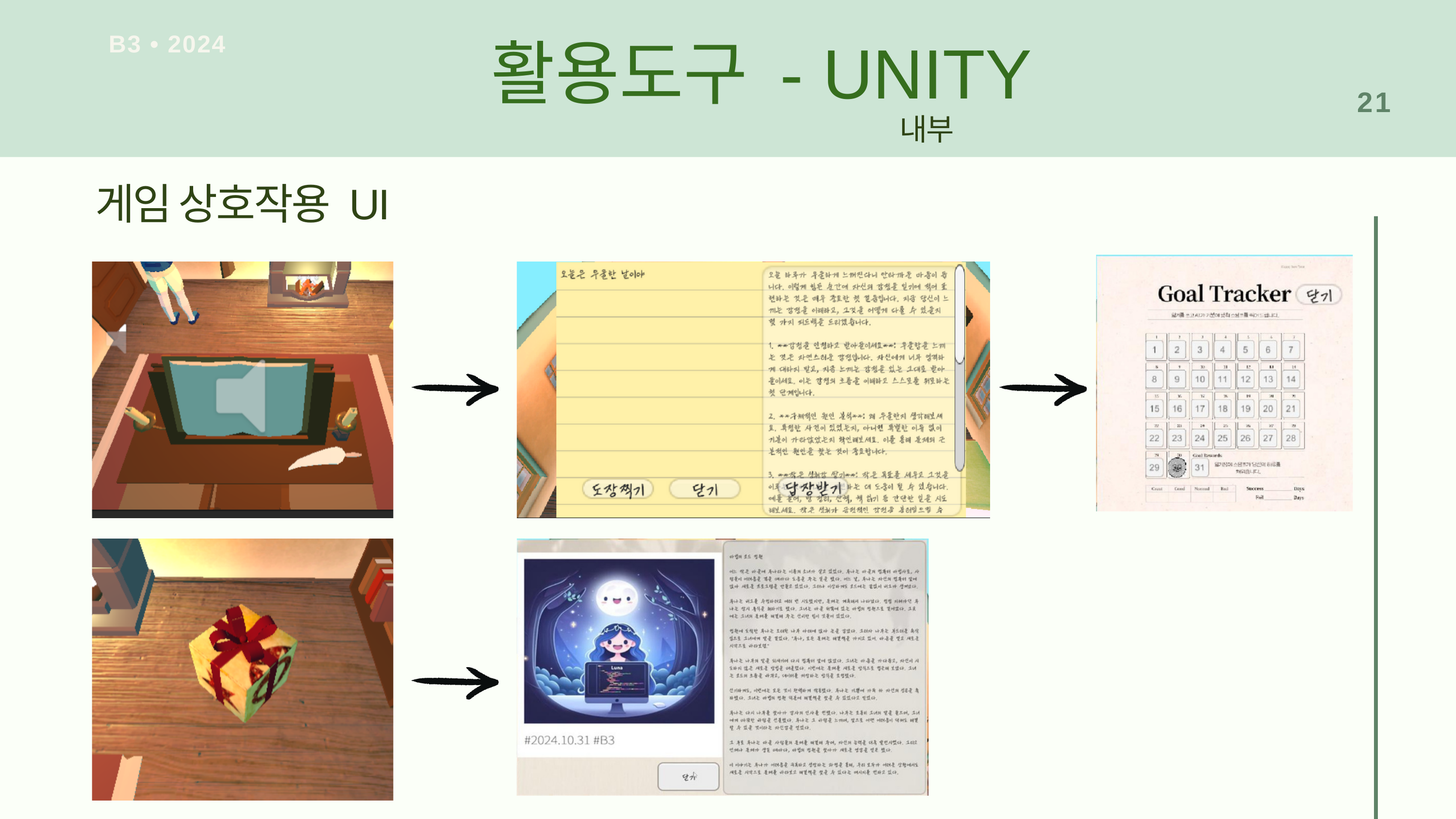

활용도구 - UNITY
B3 • 2024
21

내부
게임 상호작용 UI